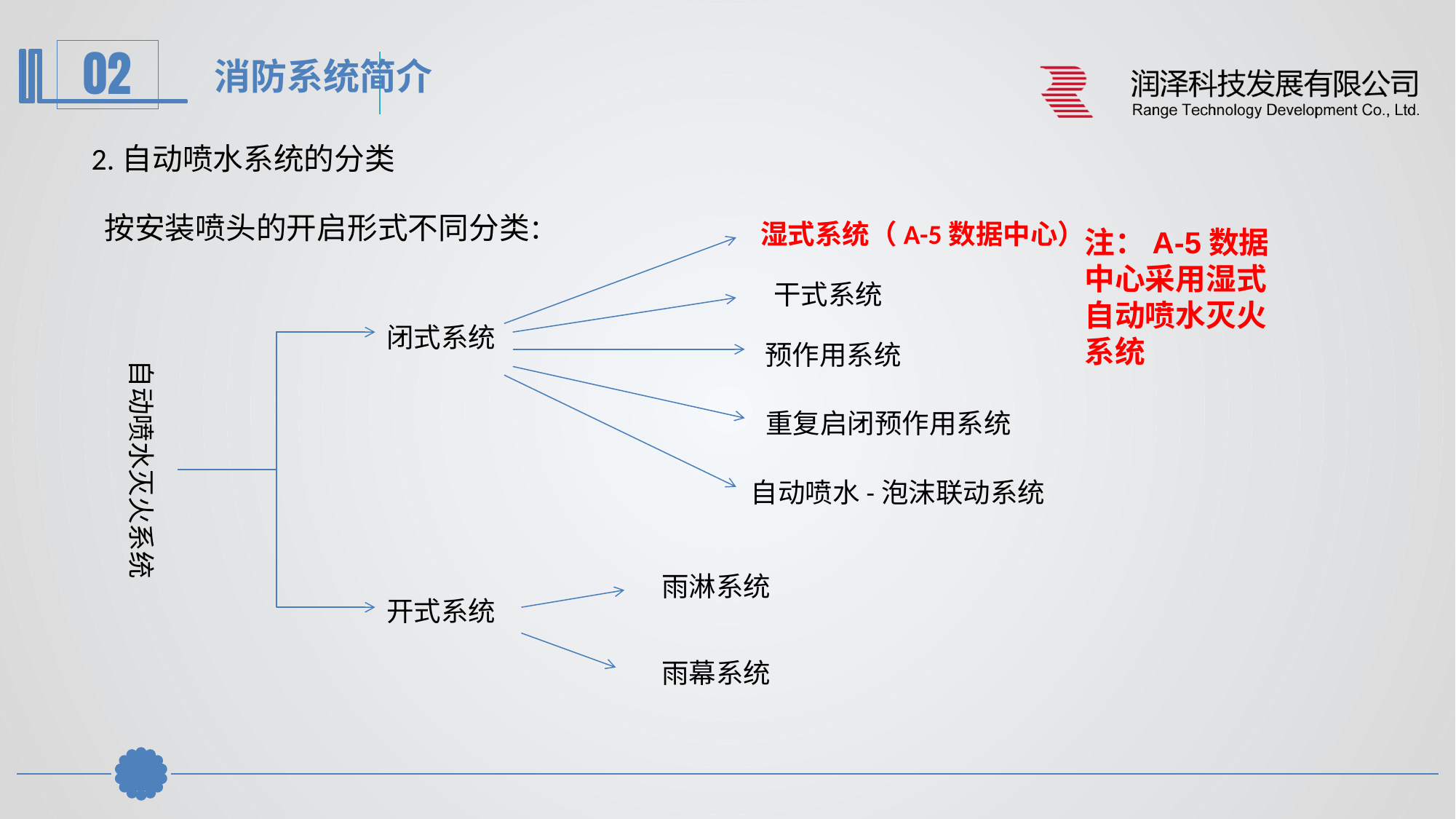

消防系统简介
2.自动喷水系统的分类
按安装喷头的开启形式不同分类：
湿式系统（A-5数据中心）
注：A-5数据中心采用湿式自动喷水灭火系统
干式系统
闭式系统
预作用系统
自动喷水灭火系统
重复启闭预作用系统
自动喷水-泡沫联动系统
雨淋系统
开式系统
雨幕系统
13